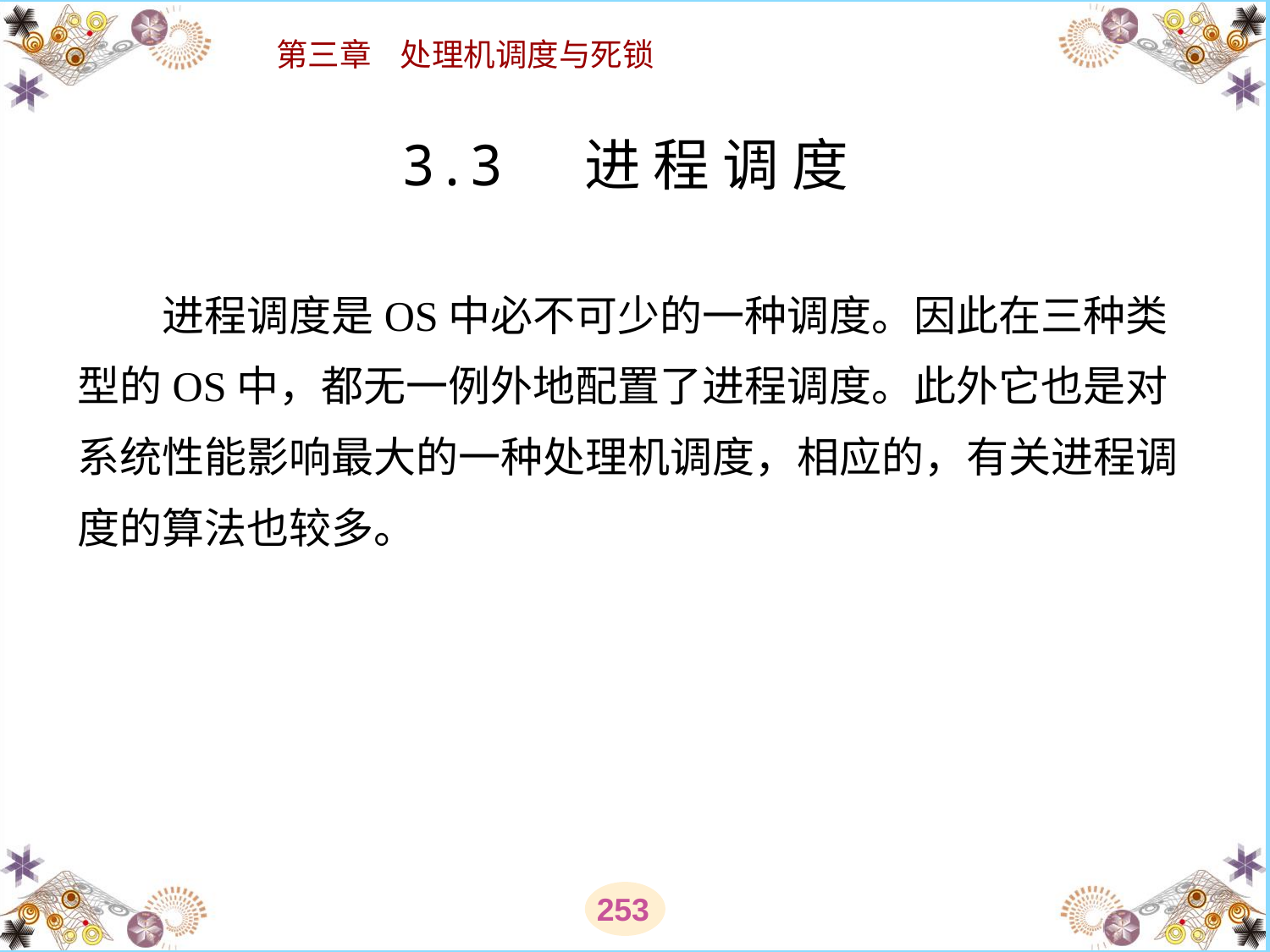

# 3.3  进 程 调 度 　　进程调度是OS中必不可少的一种调度。因此在三种类型的OS中，都无一例外地配置了进程调度。此外它也是对系统性能影响最大的一种处理机调度，相应的，有关进程调度的算法也较多。